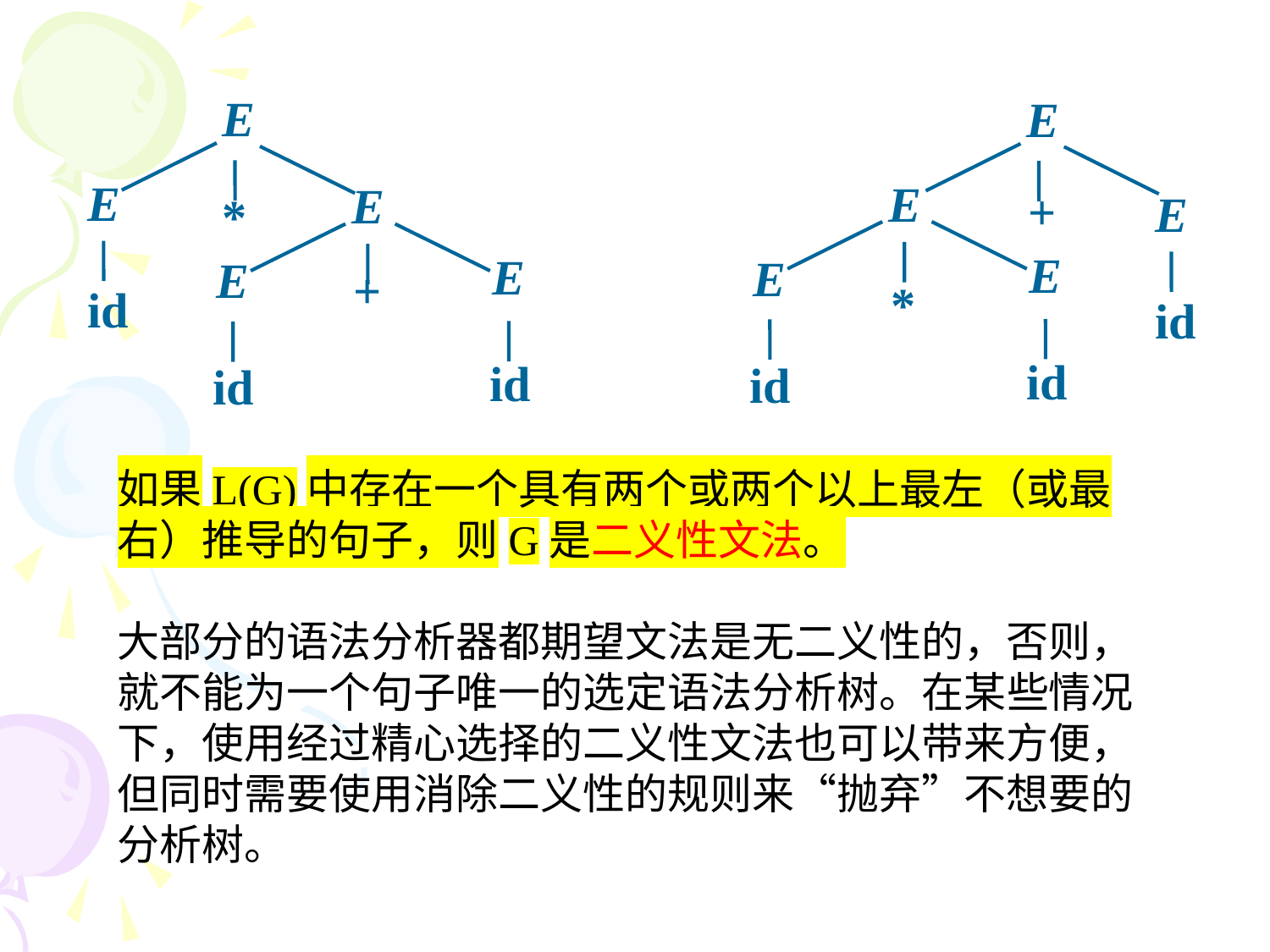

E
E

E
E
E
+
E
*

E

E
E
E

+
*
id
id

id
id
id
id
如果L(G)中存在一个具有两个或两个以上最左（或最右）推导的句子，则G是二义性文法。

大部分的语法分析器都期望文法是无二义性的，否则，就不能为一个句子唯一的选定语法分析树。在某些情况下，使用经过精心选择的二义性文法也可以带来方便，但同时需要使用消除二义性的规则来“抛弃”不想要的分析树。
25